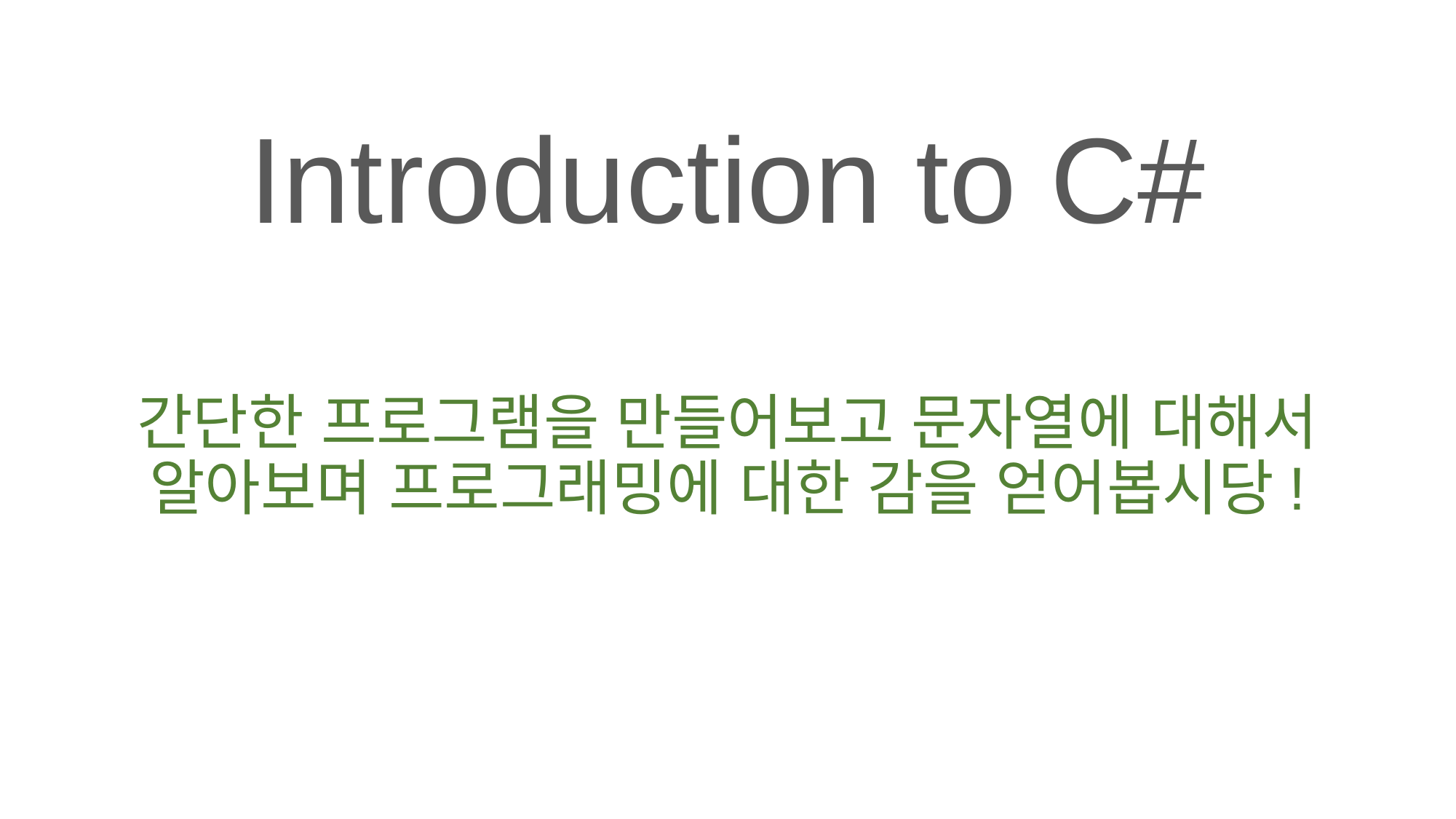

# Introduction to C#
간단한 프로그램을 만들어보고 문자열에 대해서 알아보며 프로그래밍에 대한 감을 얻어봅시당!